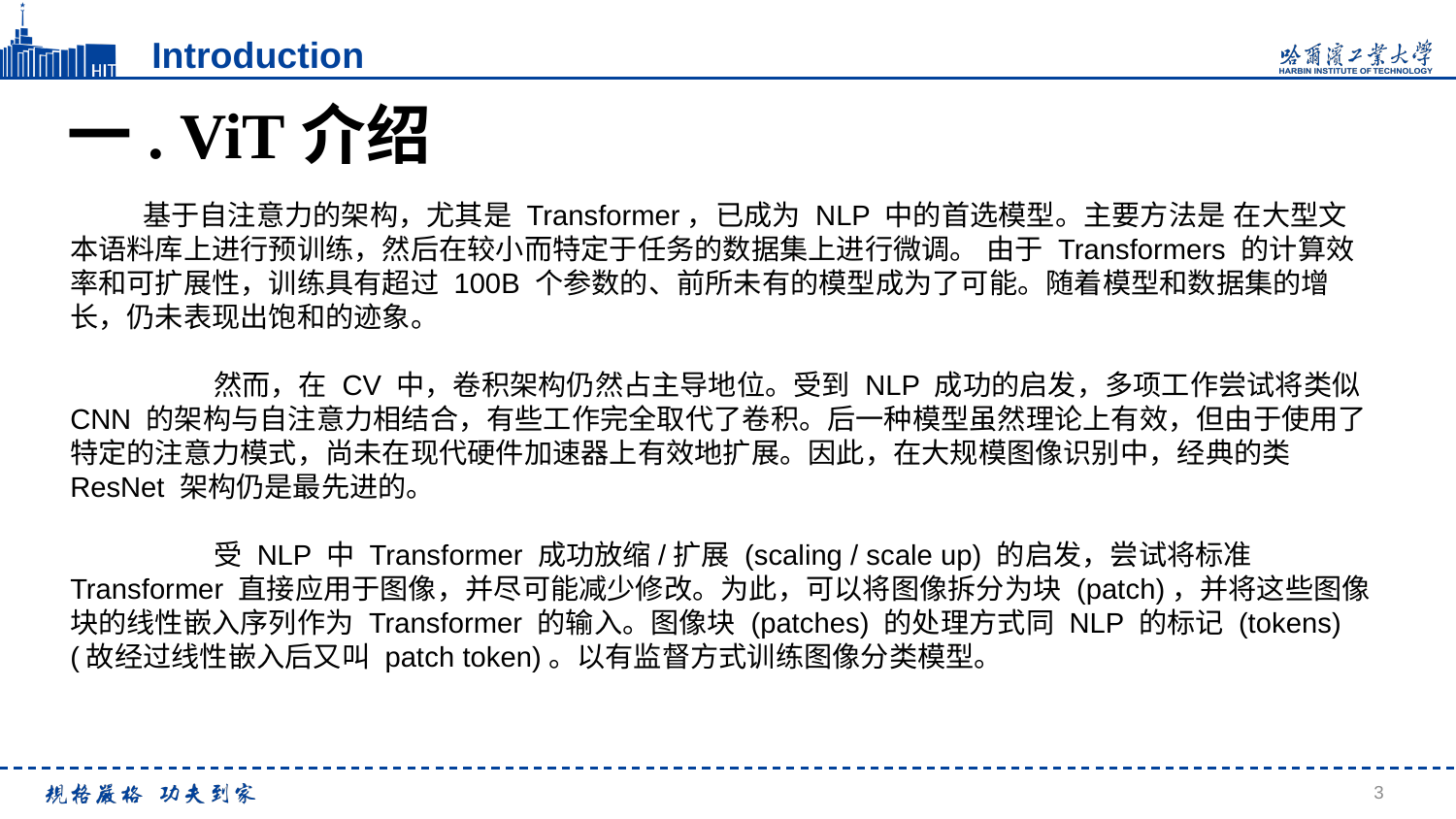

Introduction
一. ViT介绍
基于自注意力的架构，尤其是 Transformer，已成为 NLP 中的首选模型。主要方法是 在大型文本语料库上进行预训练，然后在较小而特定于任务的数据集上进行微调。 由于 Transformers 的计算效率和可扩展性，训练具有超过 100B 个参数的、前所未有的模型成为了可能。随着模型和数据集的增长，仍未表现出饱和的迹象。

        然而，在 CV 中，卷积架构仍然占主导地位。受到 NLP 成功的启发，多项工作尝试将类似 CNN 的架构与自注意力相结合，有些工作完全取代了卷积。后一种模型虽然理论上有效，但由于使用了特定的注意力模式，尚未在现代硬件加速器上有效地扩展。因此，在大规模图像识别中，经典的类 ResNet 架构仍是最先进的。

        受 NLP 中 Transformer 成功放缩/扩展 (scaling / scale up) 的启发，尝试将标准 Transformer 直接应用于图像，并尽可能减少修改。为此，可以将图像拆分为块 (patch)，并将这些图像块的线性嵌入序列作为 Transformer 的输入。图像块 (patches) 的处理方式同 NLP 的标记 (tokens) (故经过线性嵌入后又叫 patch token)。以有监督方式训练图像分类模型。